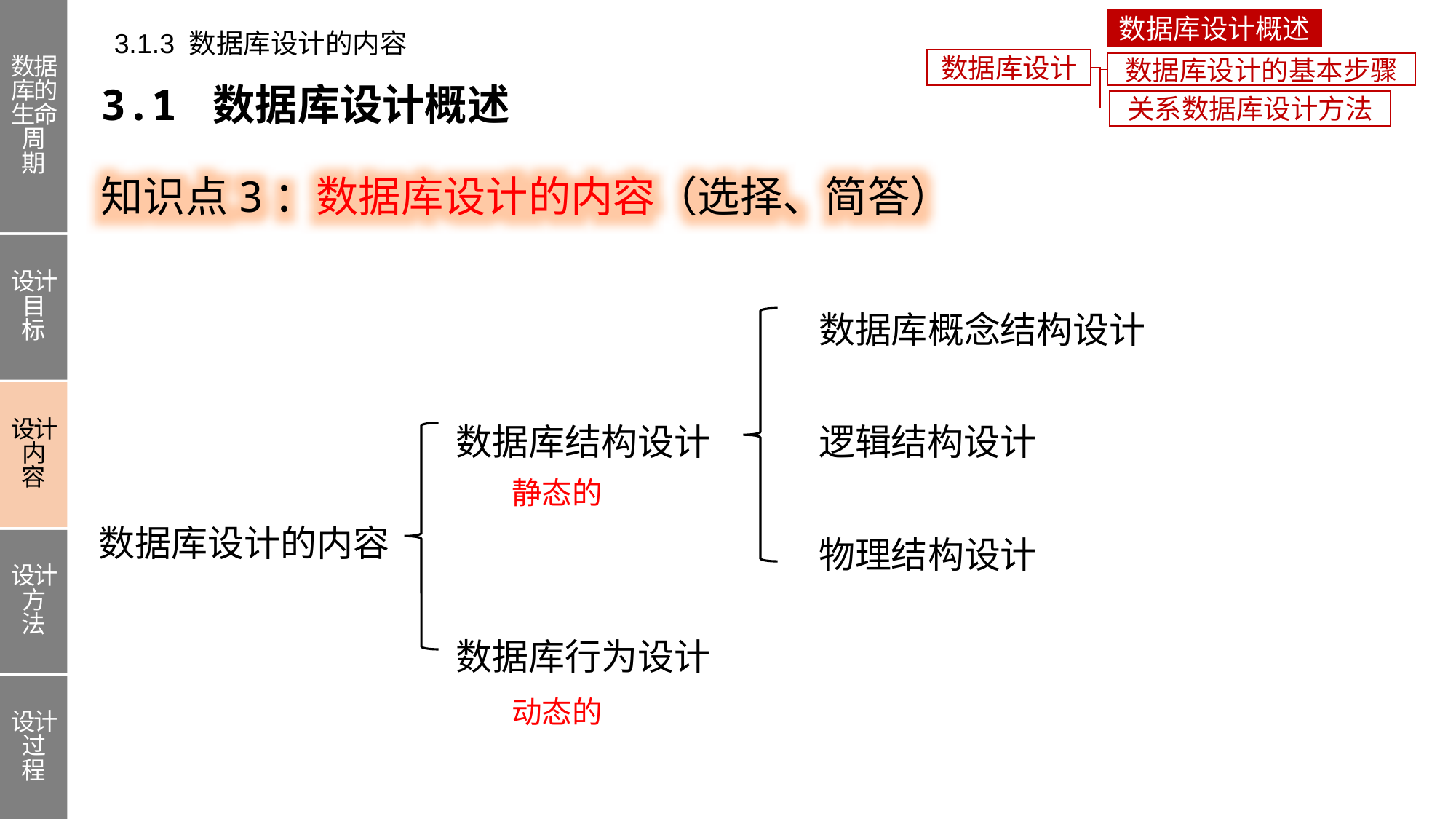

数据库的生命周期
设计目标
设计内容
设计方法
设计过程
数据库设计概述
3.1.3 数据库设计的内容
数据库设计
数据库设计的基本步骤
3.1 数据库设计概述
关系数据库设计方法
知识点3：数据库设计的内容（选择、简答）
数据库概念结构设计

逻辑结构设计

物理结构设计

数据库结构设计

静态的
数据库设计的内容
数据库行为设计
动态的